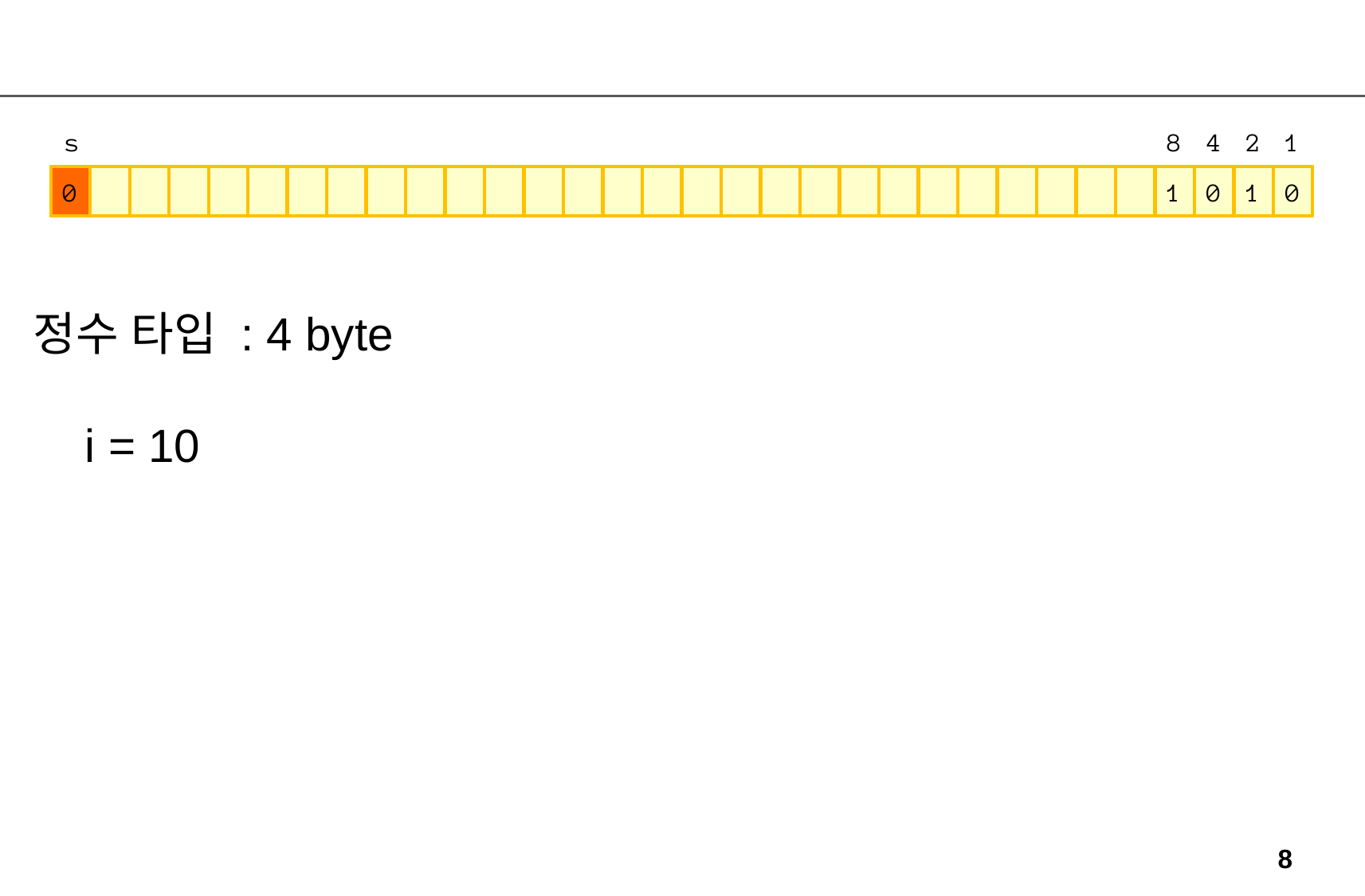

s
8
4
2
1
0

1
0
1
0
정수 타입 : 4 byte

    i = 10